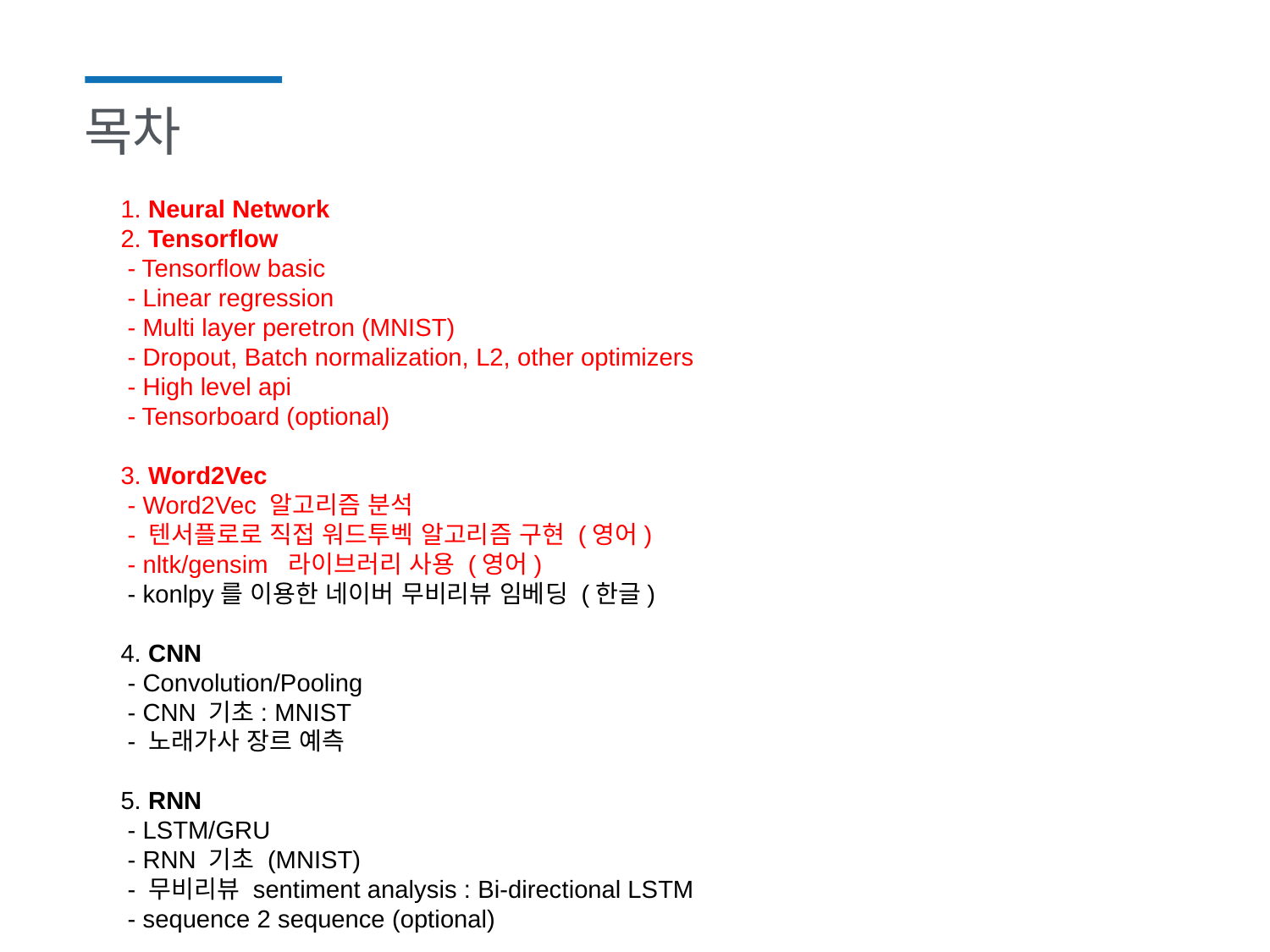

# 목차
1. Neural Network
2. Tensorflow
 - Tensorflow basic
 - Linear regression
 - Multi layer peretron (MNIST)
 - Dropout, Batch normalization, L2, other optimizers
 - High level api
 - Tensorboard (optional)

3. Word2Vec
 - Word2Vec 알고리즘 분석
 - 텐서플로로 직접 워드투벡 알고리즘 구현 (영어)
 - nltk/gensim  라이브러리 사용 (영어)
 - konlpy를 이용한 네이버 무비리뷰 임베딩 (한글)

4. CNN
 - Convolution/Pooling
 - CNN 기초: MNIST
 - 노래가사 장르 예측

5. RNN
 - LSTM/GRU
 - RNN 기초 (MNIST)
 - 무비리뷰 sentiment analysis : Bi-directional LSTM
 - sequence 2 sequence (optional)